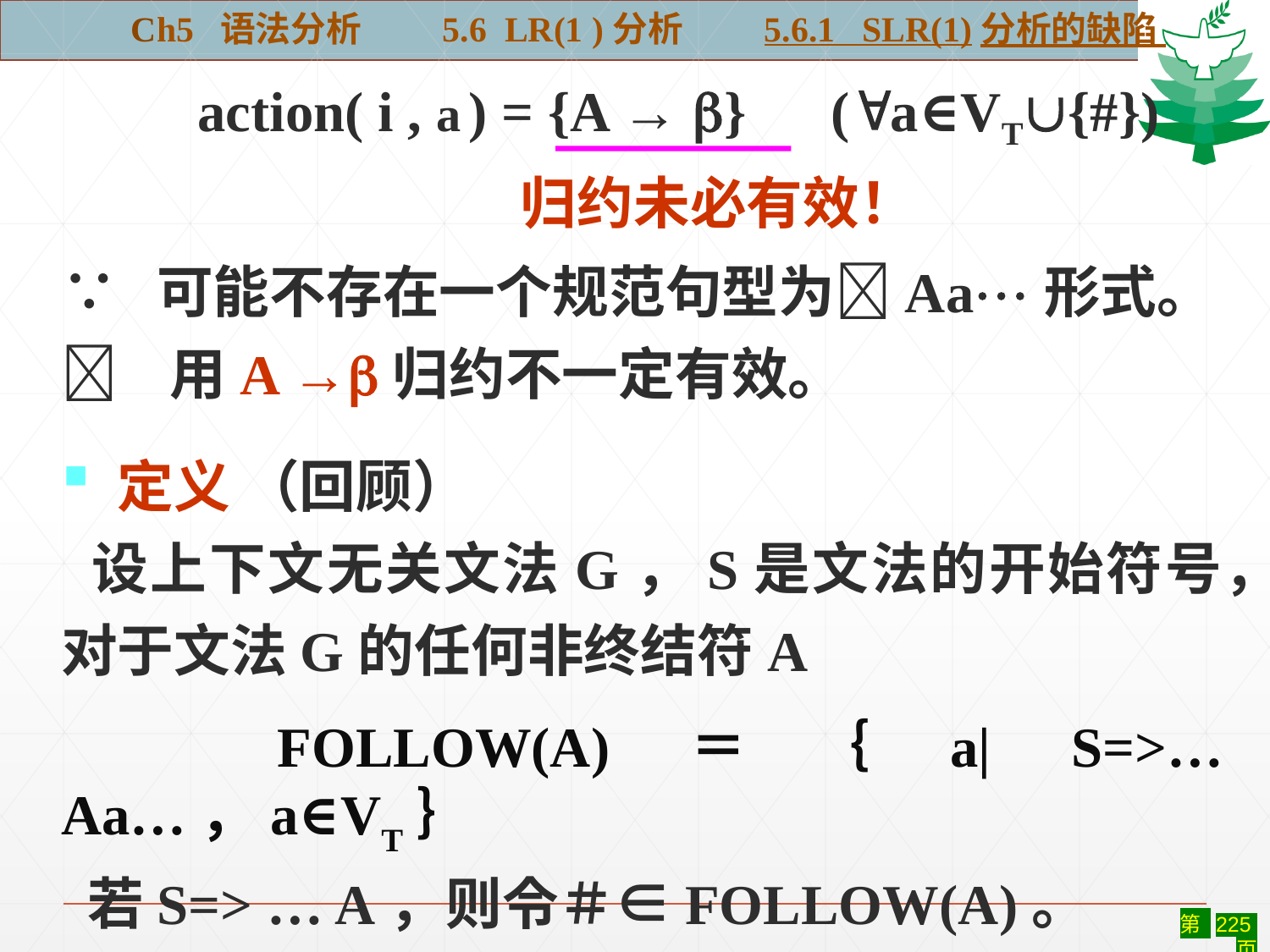

Ch5  语法分析         5.6  LR(1 )分析         5.6.1   SLR(1)分析的缺陷
	action( i , a ) = {A → β}      (∀a∈VT∪{#})

归约未必有效！
∵  可能不存在一个规范句型为…Aa…形式。
∴   用A →β归约不一定有效。
 定义 （回顾）
 设上下文无关文法G，S是文法的开始符号，
对于文法G的任何非终结符A
　 FOLLOW(A)＝｛a| S=>…Aa…，a∈VT｝
 若S=> … A，则令＃∈FOLLOW(A)。